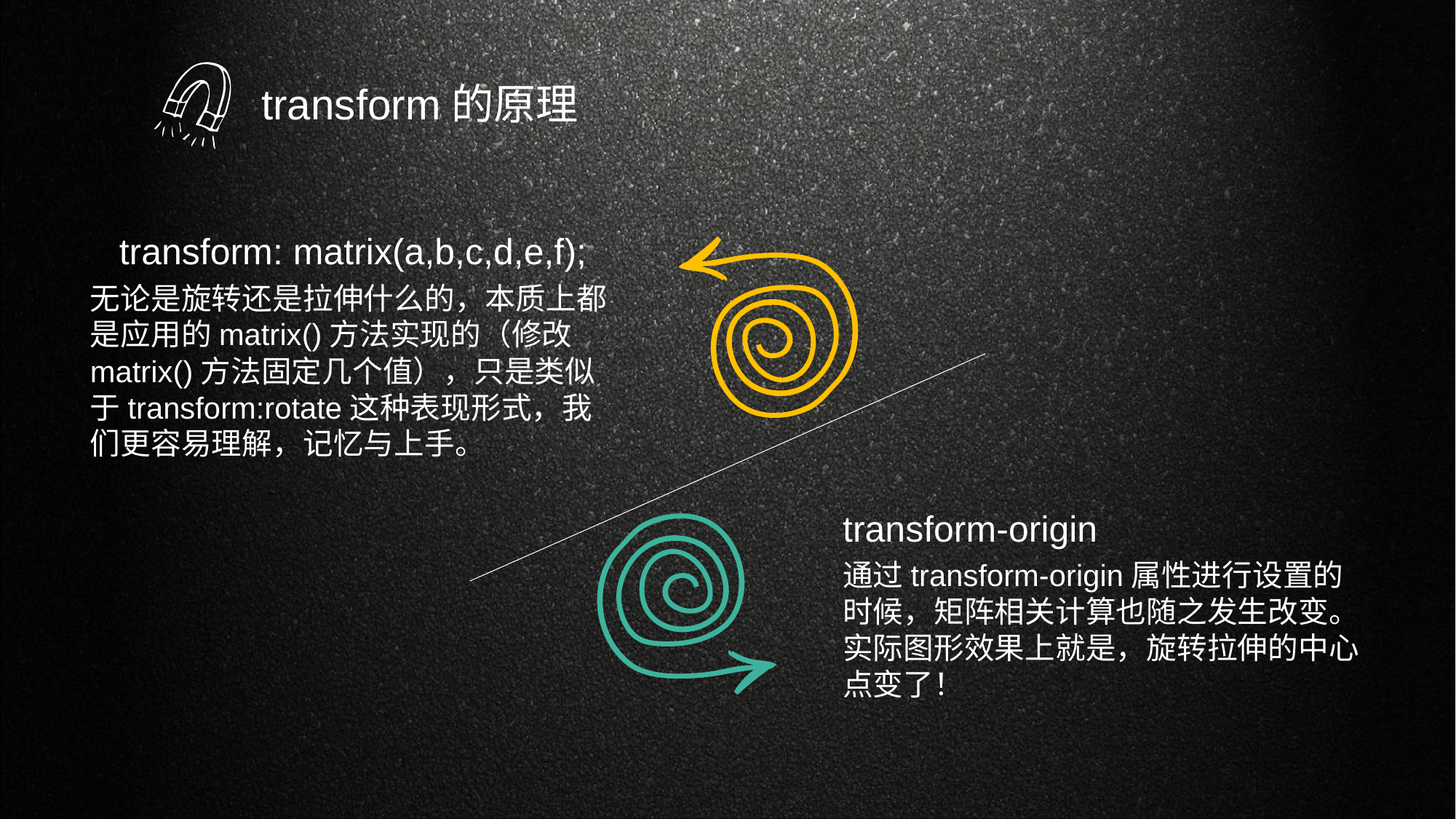

transform的原理
transform: matrix(a,b,c,d,e,f);
无论是旋转还是拉伸什么的，本质上都是应用的matrix()方法实现的（修改matrix()方法固定几个值），只是类似于transform:rotate这种表现形式，我们更容易理解，记忆与上手。

transform-origin
通过transform-origin属性进行设置的时候，矩阵相关计算也随之发生改变。实际图形效果上就是，旋转拉伸的中心点变了！